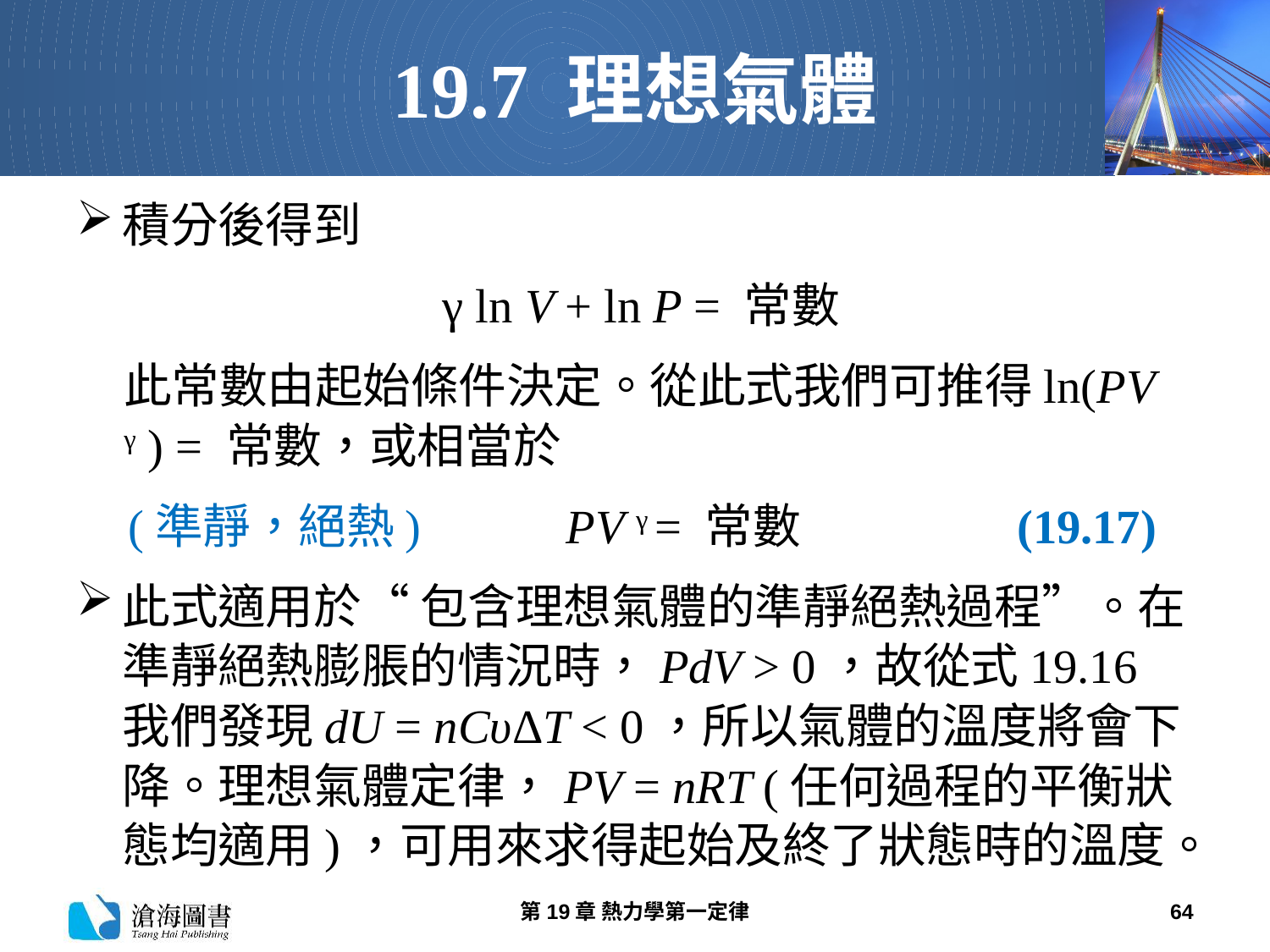

# 19.7 理想氣體
積分後得到
 γ ln V + ln P = 常數
此常數由起始條件決定。從此式我們可推得ln(PV γ ) = 常數，或相當於
(準靜，絕熱)            PV γ = 常數                   (19.17)
此式適用於“ 包含理想氣體的準靜絕熱過程”。在準靜絕熱膨脹的情況時，PdV > 0，故從式19.16 我們發現dU = nCυΔT < 0，所以氣體的溫度將會下降。理想氣體定律，PV = nRT (任何過程的平衡狀態均適用)，可用來求得起始及終了狀態時的溫度。
第19章 熱力學第一定律
64